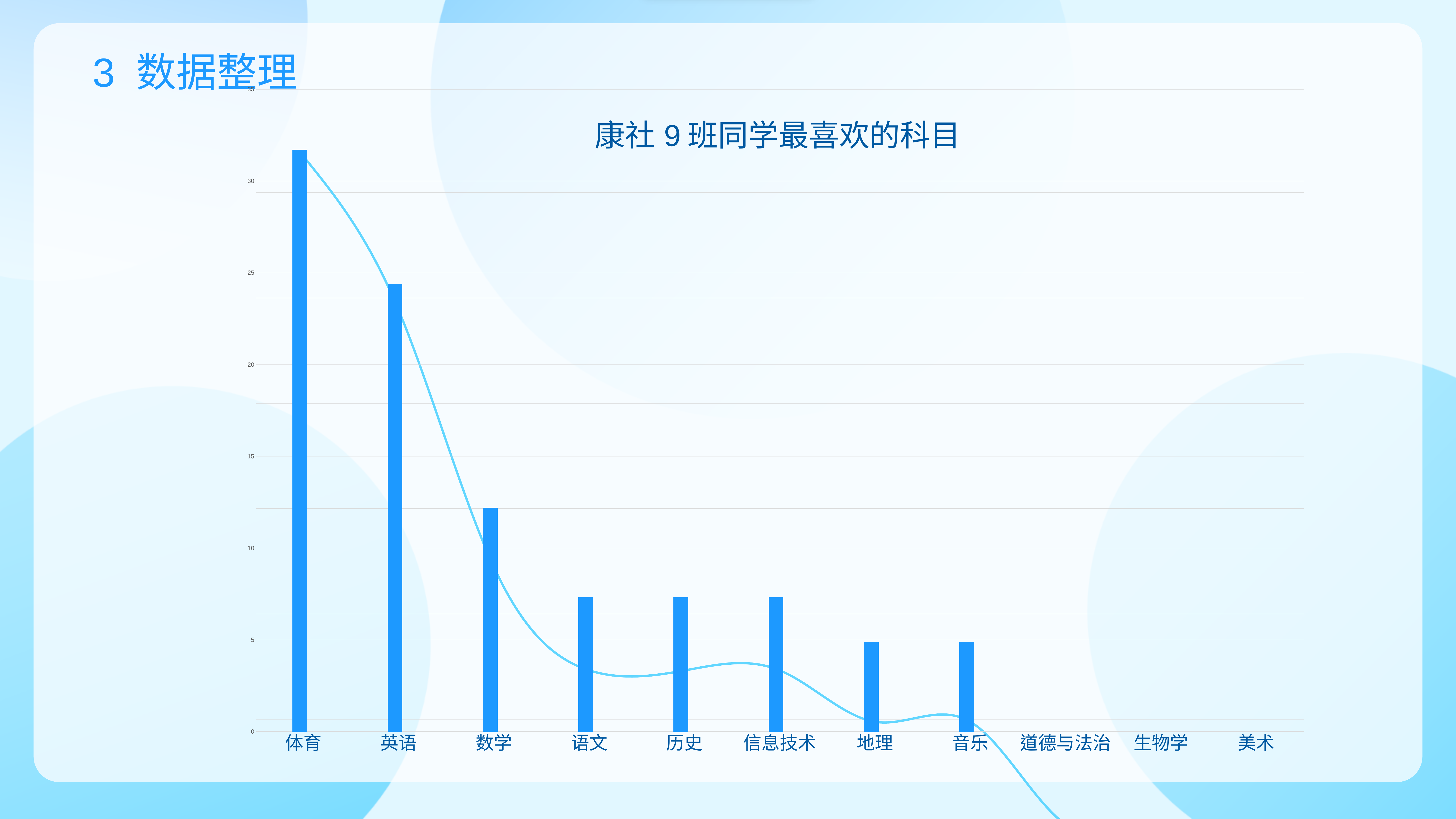

3 数据整理

### Chart

| Category | 系列 1 | 列1 | 列2 |
|---|---|---|---|
| 类别 1 | 31.71 | None | None |
| 类别 2 | 24.39 | None | None |
| 类别 3 | 12.2 | None | None |
| 类别 4 | 7.32 | None | None |

### Chart: 康社9班同学最喜欢的科目

| Category | 系列 1 | 列1 | 列2 |
|---|---|---|---|
| 体育 | 31.71 | None | None |
| 英语 | 24.39 | None | None |
| 数学 | 12.2 | None | None |
| 语文 | 7.32 | None | None |
| 历史 | 7.32 | None | None |
| 信息技术 | 7.32 | None | None |
| 地理 | 4.88 | None | None |
| 音乐 | 4.88 | None | None |
| 道德与法治 | 0.0 | None | None |
| 生物学 | 0.0 | None | None |
| 美术 | 0.0 | None | None |